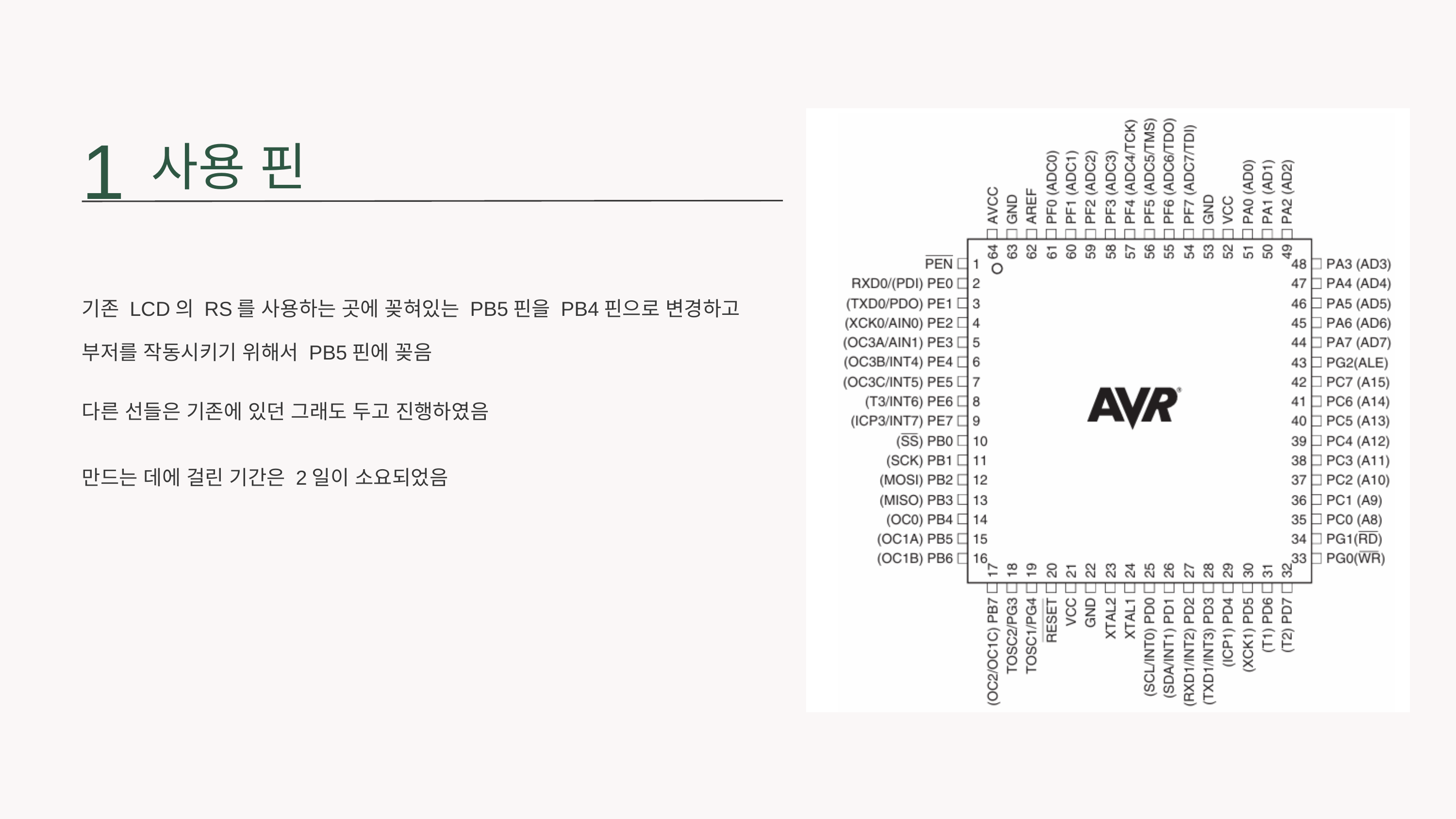

1

사용 핀
기존 LCD의 RS를 사용하는 곳에 꽂혀있는 PB5핀을 PB4핀으로 변경하고
부저를 작동시키기 위해서 PB5핀에 꽂음
다른 선들은 기존에 있던 그래도 두고 진행하였음
만드는 데에 걸린 기간은 2일이 소요되었음